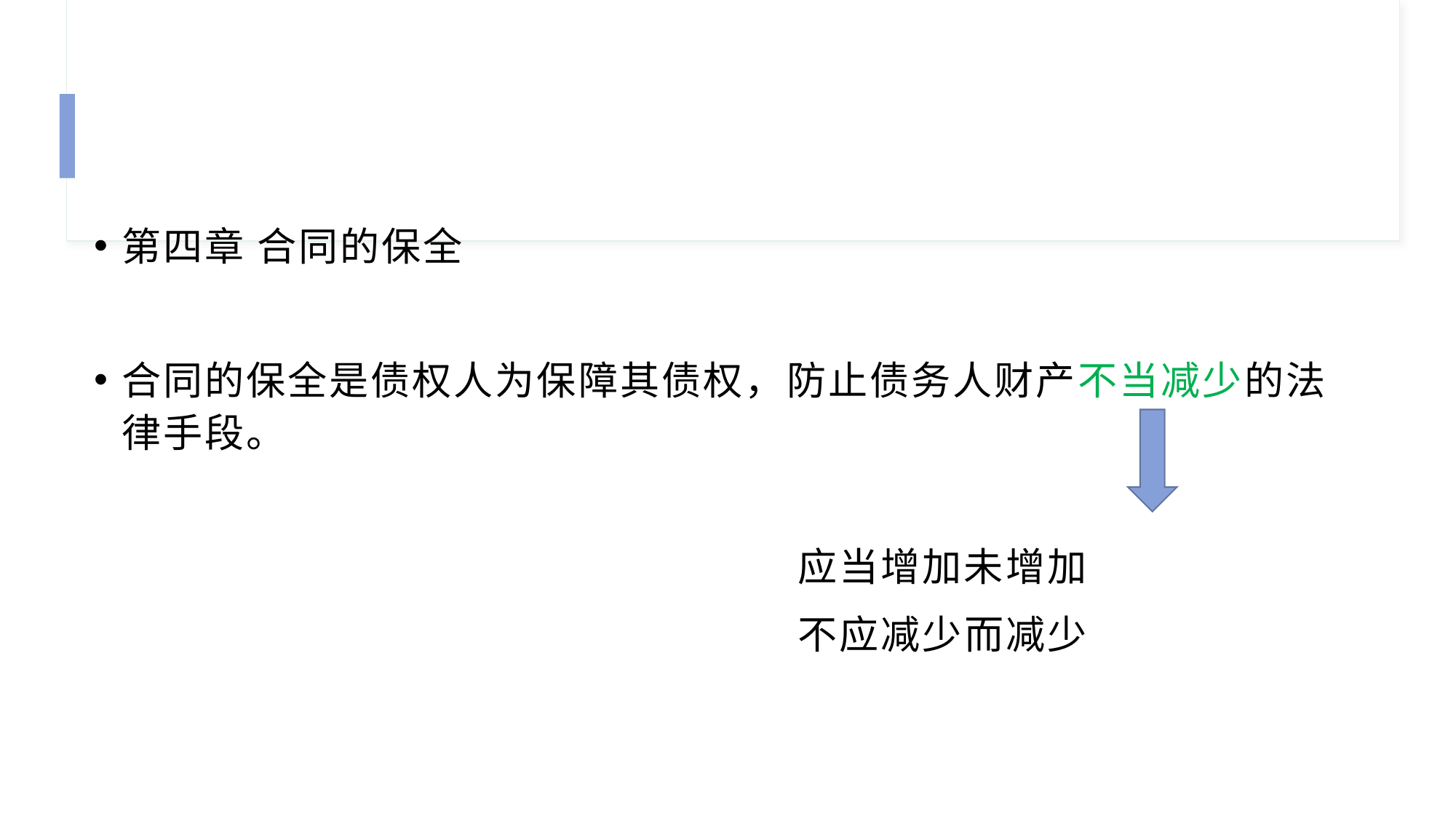

#
第四章 合同的保全

合同的保全是债权人为保障其债权，防止债务人财产不当减少的法律手段。

                                                               应当增加未增加
                                                               不应减少而减少